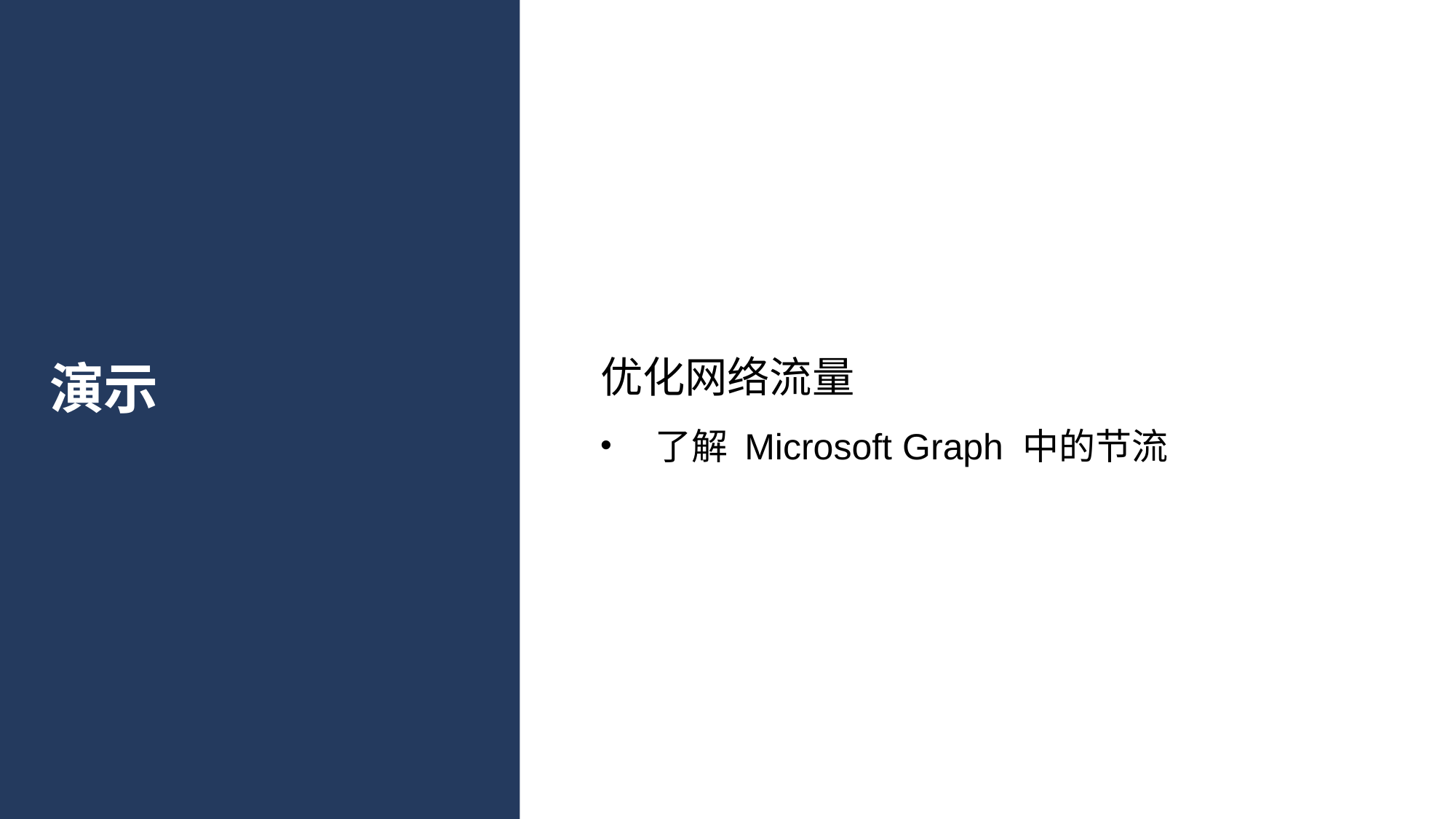

优化网络流量
了解 Microsoft Graph 中的节流
# 演示